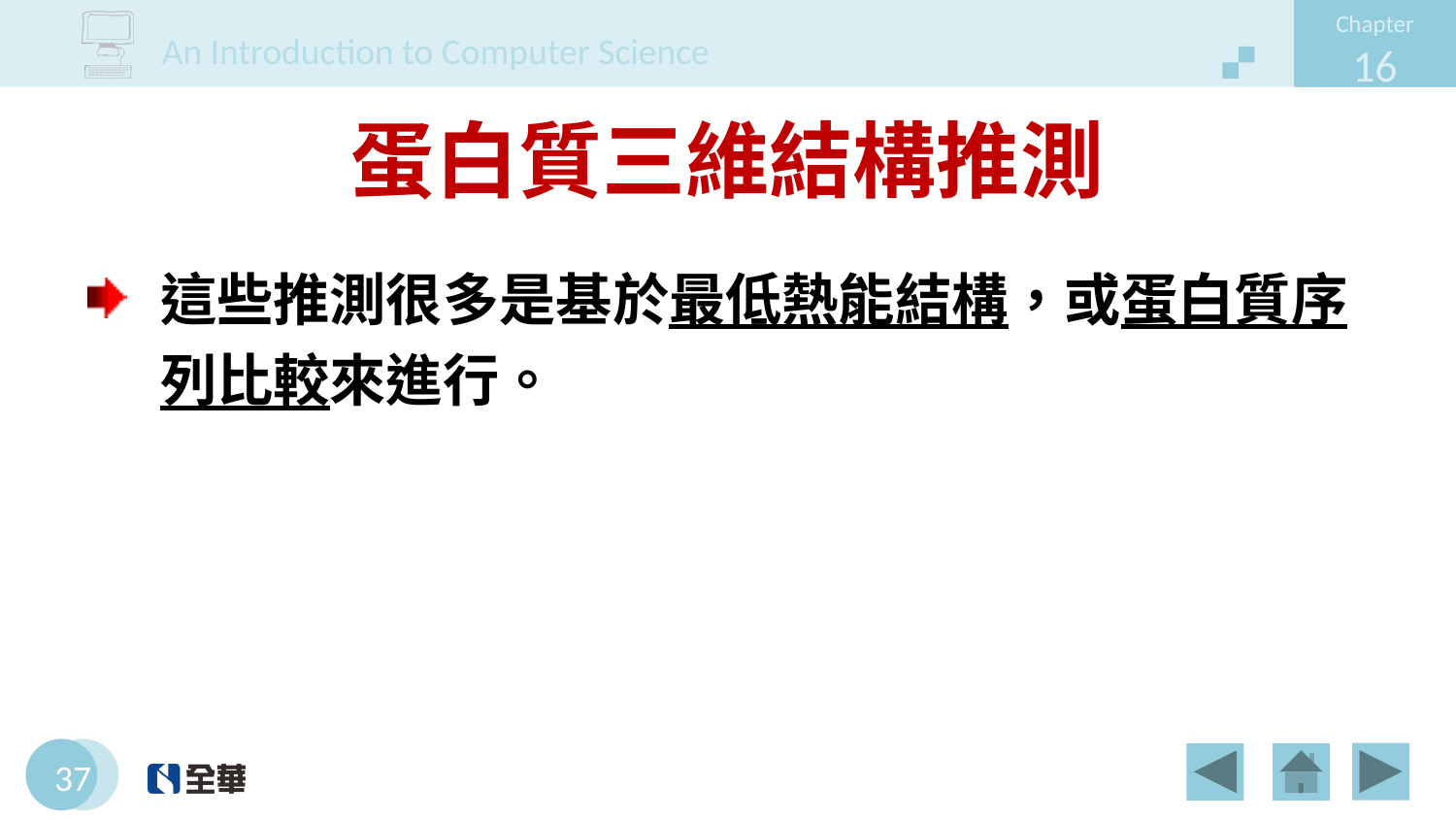

# 蛋白質三維結構推測
這些推測很多是基於最低熱能結構，或蛋白質序列比較來進行。